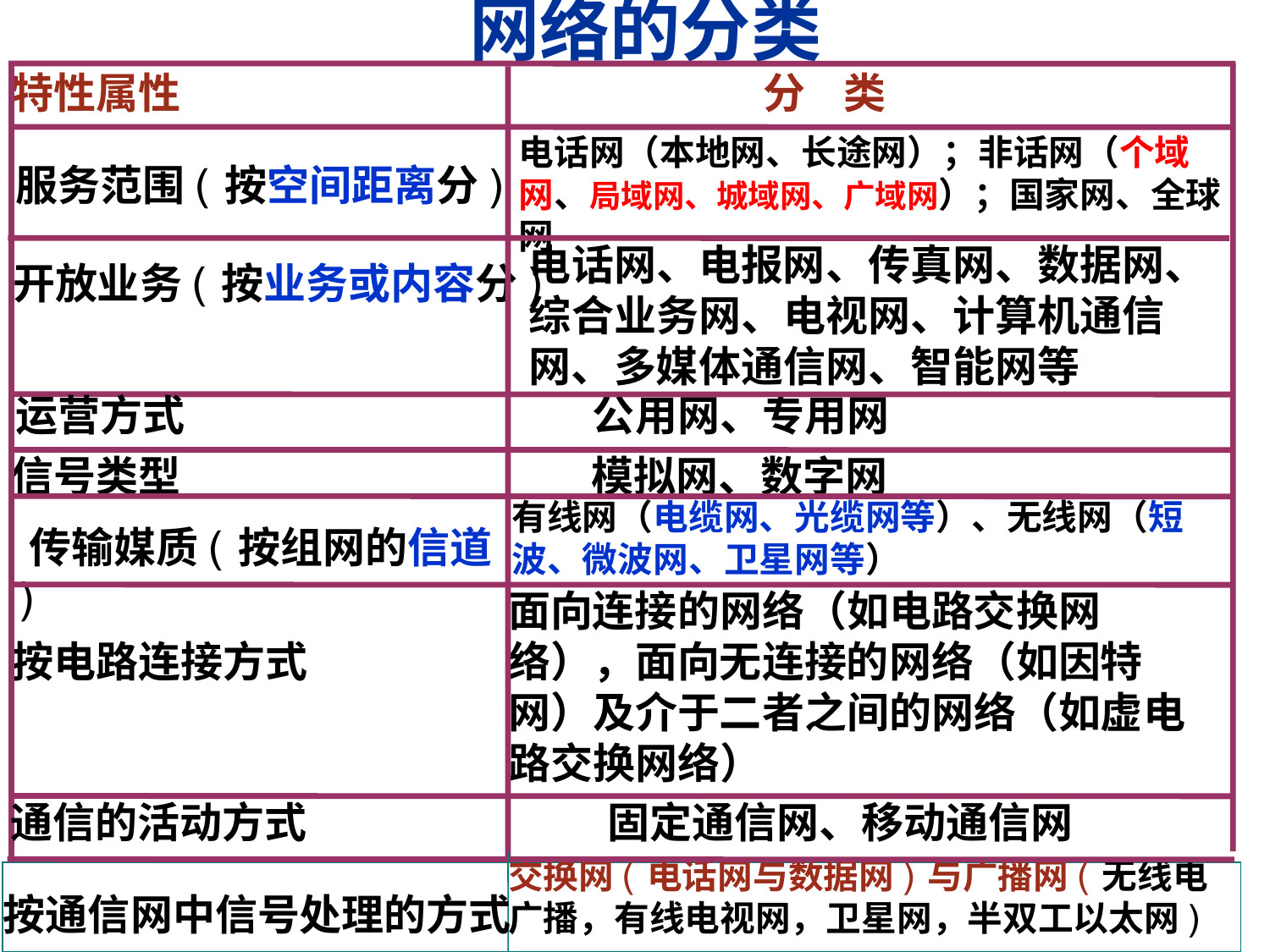

# 网络的分类

特性属性

                 分    类

电话网（本地网、长途网）；非话网（个域网、局域网、城域网、广域网）；国家网、全球网
服务范围(按空间距离分)

电话网、电报网、传真网、数据网、综合业务网、电视网、计算机通信网、多媒体通信网、智能网等
开放业务(按业务或内容分)
运营方式
公用网、专用网

信号类型

模拟网、数字网
有线网（电缆网、光缆网等）、无线网（短波、微波网、卫星网等）

  传输媒质(按组网的信道 )

面向连接的网络（如电路交换网络），面向无连接的网络（如因特网）及介于二者之间的网络（如虚电路交换网络）

交换网(电话网与数据网)与广播网(无线电广播，有线电视网，卫星网，半双工以太网)
按电路连接方式

通信的活动方式
固定通信网、移动通信网

按通信网中信号处理的方式